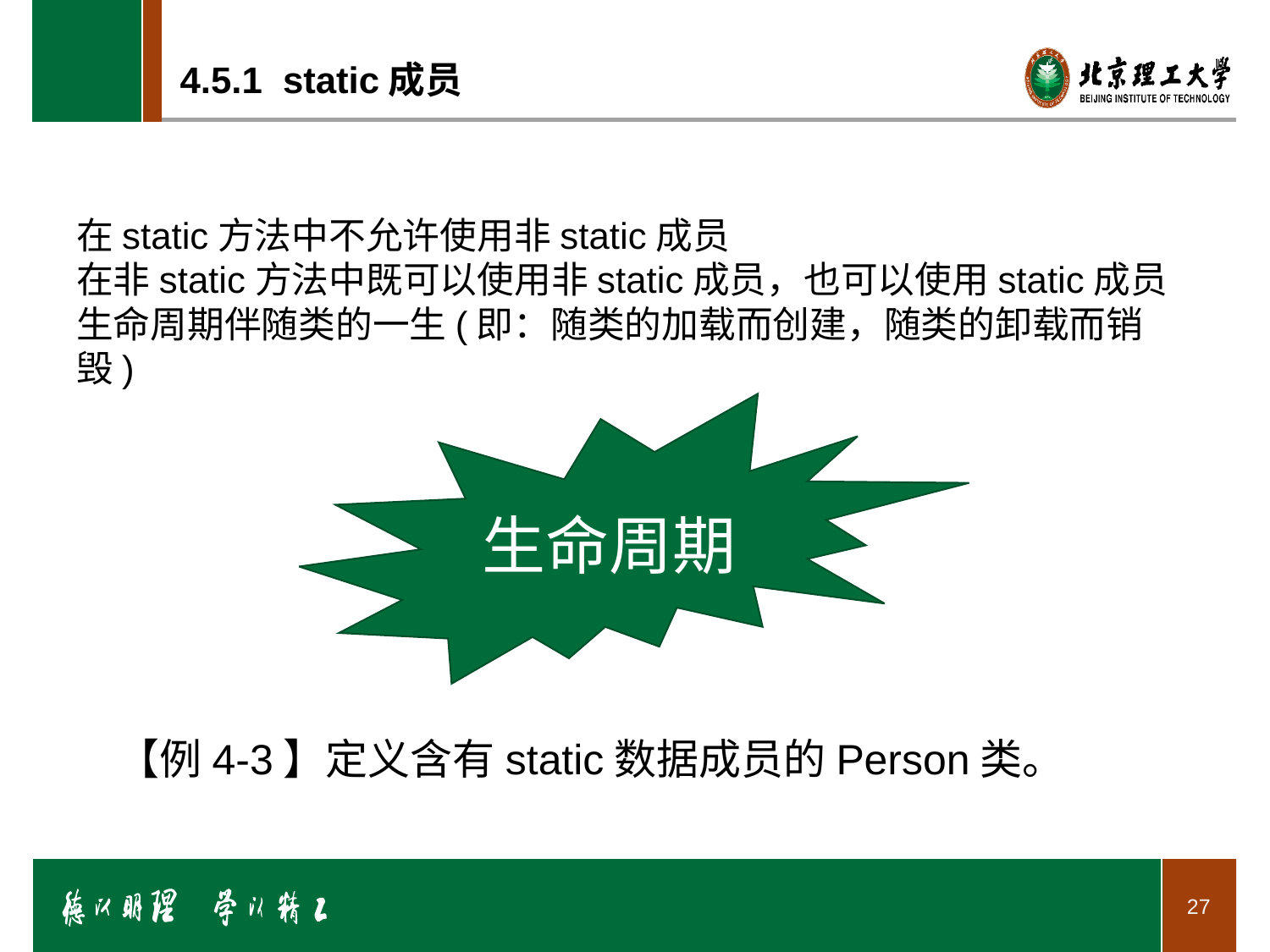

# 4.5.1  static成员
在static方法中不允许使用非static成员
在非static方法中既可以使用非static成员，也可以使用static成员
生命周期伴随类的一生(即：随类的加载而创建，随类的卸载而销毁)

生命周期
【例4-3】定义含有static数据成员的Person类。